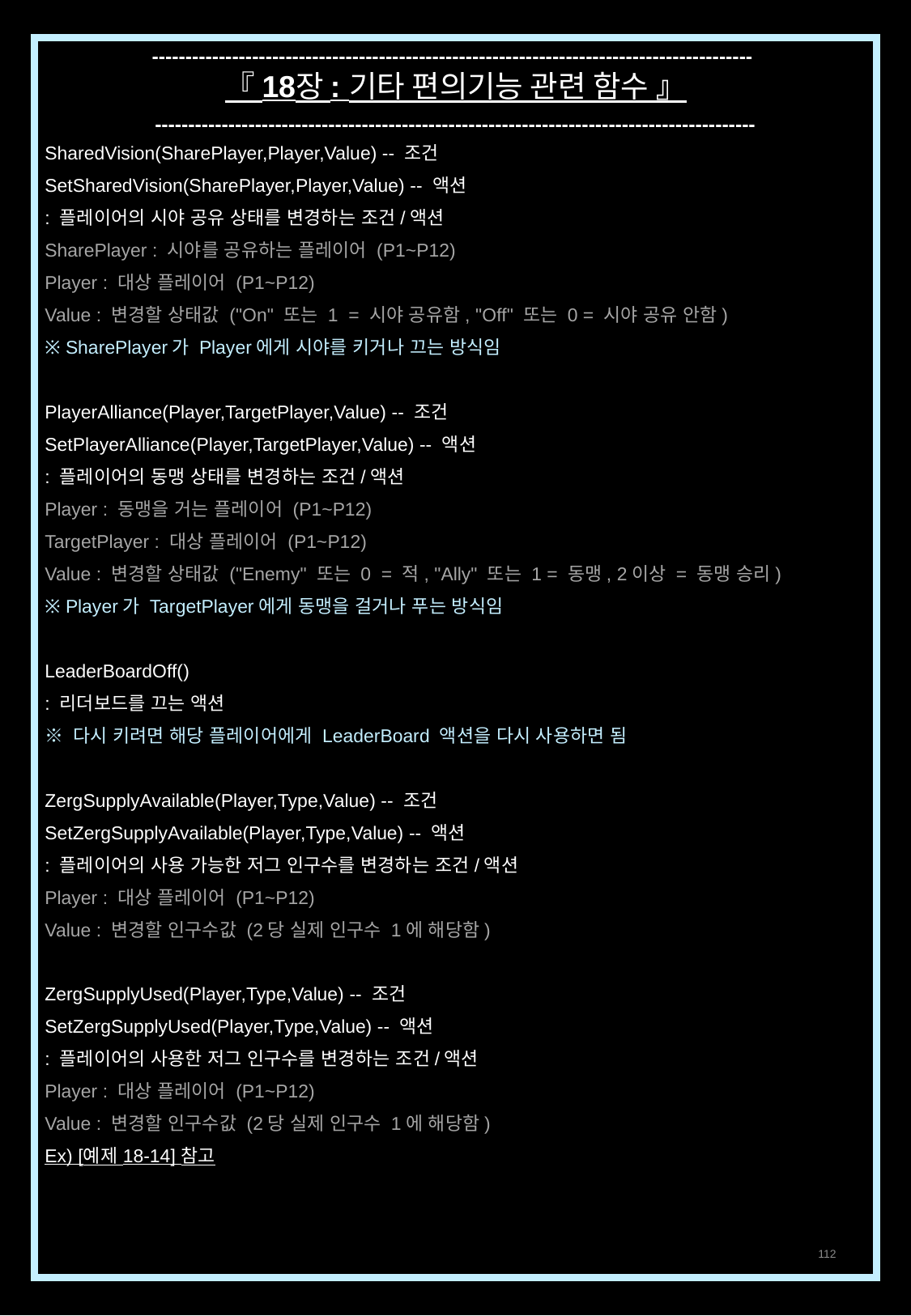

------------------------------------------------------------------------------------------
『 18장 : 기타 편의기능 관련 함수 』
------------------------------------------------------------------------------------------

SharedVision(SharePlayer,Player,Value) -- 조건
SetSharedVision(SharePlayer,Player,Value) -- 액션
: 플레이어의 시야 공유 상태를 변경하는 조건/액션
SharePlayer : 시야를 공유하는 플레이어 (P1~P12)
Player : 대상 플레이어 (P1~P12)
Value : 변경할 상태값 ("On" 또는 1  = 시야 공유함, "Off" 또는 0 = 시야 공유 안함)
※ SharePlayer가 Player에게 시야를 키거나 끄는 방식임

PlayerAlliance(Player,TargetPlayer,Value) -- 조건
SetPlayerAlliance(Player,TargetPlayer,Value) -- 액션
: 플레이어의 동맹 상태를 변경하는 조건/액션
Player : 동맹을 거는 플레이어 (P1~P12)
TargetPlayer : 대상 플레이어 (P1~P12)
Value : 변경할 상태값 ("Enemy" 또는 0  = 적, "Ally" 또는 1 = 동맹, 2이상 = 동맹 승리)
※ Player가 TargetPlayer에게 동맹을 걸거나 푸는 방식임

LeaderBoardOff()
: 리더보드를 끄는 액션
※ 다시 키려면 해당 플레이어에게 LeaderBoard 액션을 다시 사용하면 됨

ZergSupplyAvailable(Player,Type,Value) -- 조건
SetZergSupplyAvailable(Player,Type,Value) -- 액션
: 플레이어의 사용 가능한 저그 인구수를 변경하는 조건/액션
Player : 대상 플레이어 (P1~P12)
Value : 변경할 인구수값 (2당 실제 인구수 1에 해당함)

ZergSupplyUsed(Player,Type,Value) -- 조건
SetZergSupplyUsed(Player,Type,Value) -- 액션
: 플레이어의 사용한 저그 인구수를 변경하는 조건/액션
Player : 대상 플레이어 (P1~P12)
Value : 변경할 인구수값 (2당 실제 인구수 1에 해당함)
Ex) [예제 18-14] 참고
112